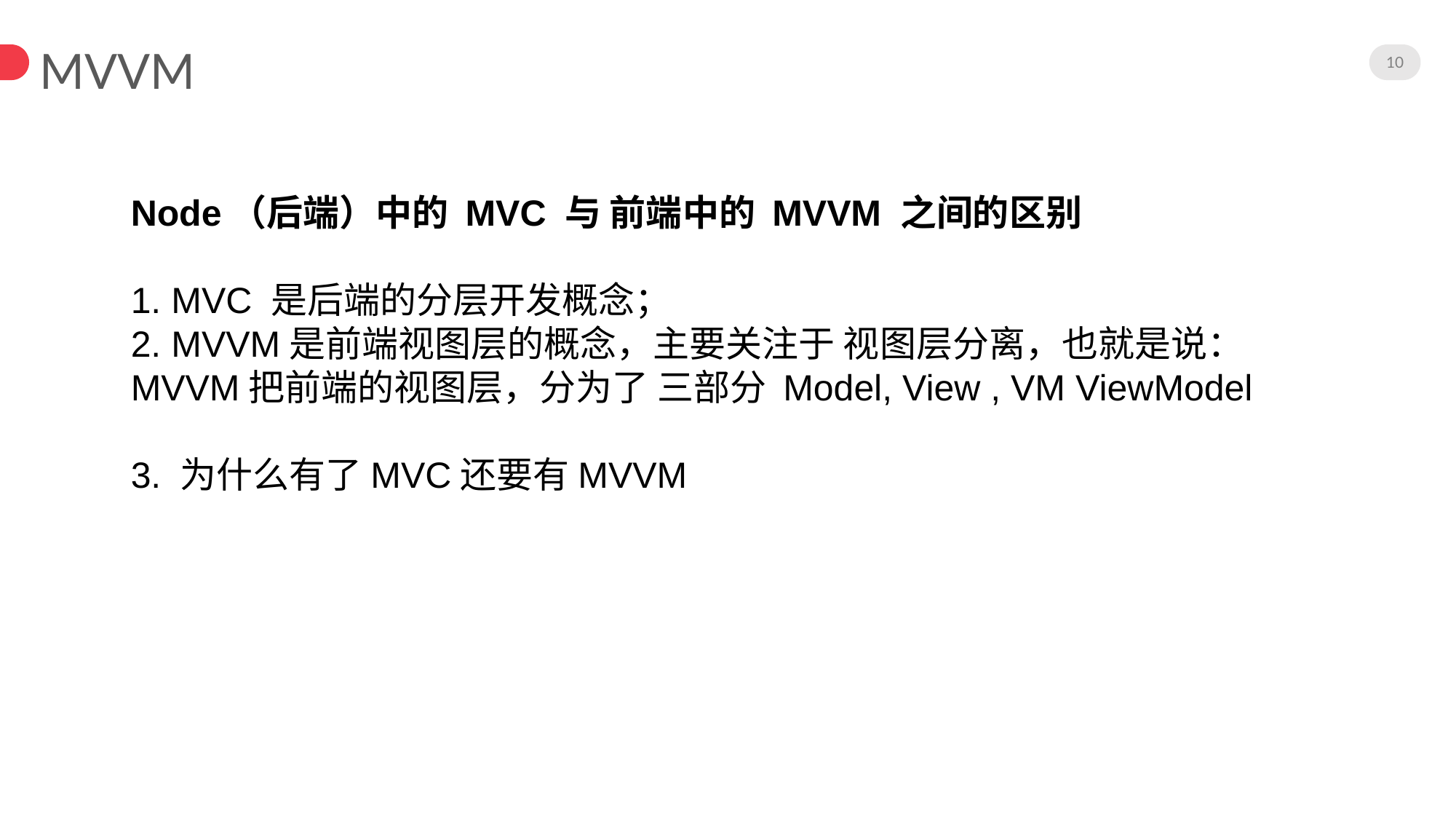

10
MVVM
Node（后端）中的 MVC 与 前端中的 MVVM 之间的区别
1. MVC 是后端的分层开发概念；
2. MVVM是前端视图层的概念，主要关注于 视图层分离，也就是说：MVVM把前端的视图层，分为了 三部分 Model, View , VM ViewModel
3. 为什么有了MVC还要有MVVM